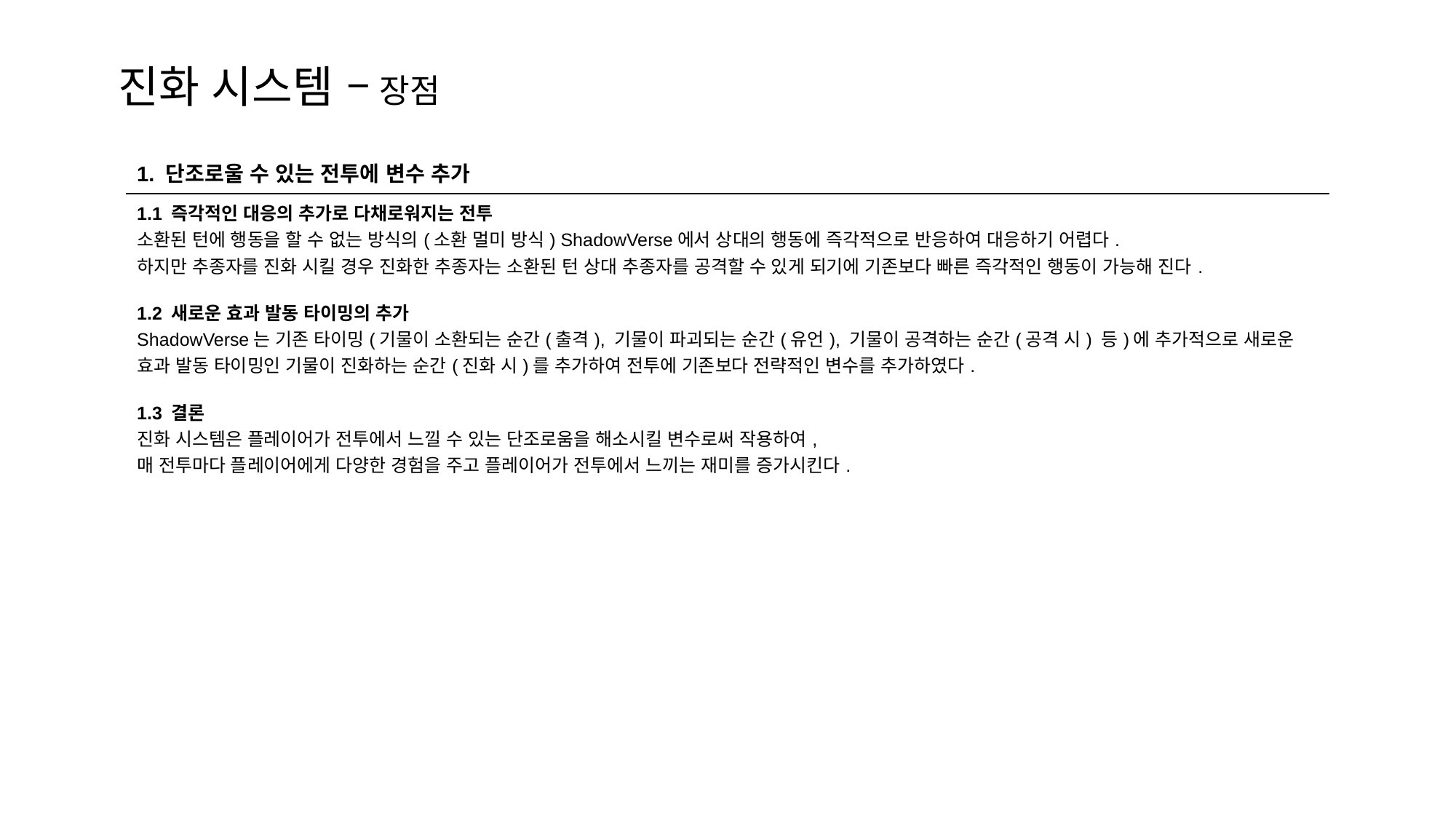

진화 시스템 – 장점
| 1. 단조로울 수 있는 전투에 변수 추가 |
| --- |
| 1.1 즉각적인 대응의 추가로 다채로워지는 전투 소환된 턴에 행동을 할 수 없는 방식의(소환 멀미 방식) ShadowVerse에서 상대의 행동에 즉각적으로 반응하여 대응하기 어렵다. 하지만 추종자를 진화 시킬 경우 진화한 추종자는 소환된 턴 상대 추종자를 공격할 수 있게 되기에 기존보다 빠른 즉각적인 행동이 가능해 진다. 1.2 새로운 효과 발동 타이밍의 추가 ShadowVerse는 기존 타이밍(기물이 소환되는 순간(출격), 기물이 파괴되는 순간(유언), 기물이 공격하는 순간(공격 시) 등)에 추가적으로 새로운 효과 발동 타이밍인 기물이 진화하는 순간(진화 시)를 추가하여 전투에 기존보다 전략적인 변수를 추가하였다. 1.3 결론 진화 시스템은 플레이어가 전투에서 느낄 수 있는 단조로움을 해소시킬 변수로써 작용하여, 매 전투마다 플레이어에게 다양한 경험을 주고 플레이어가 전투에서 느끼는 재미를 증가시킨다. |